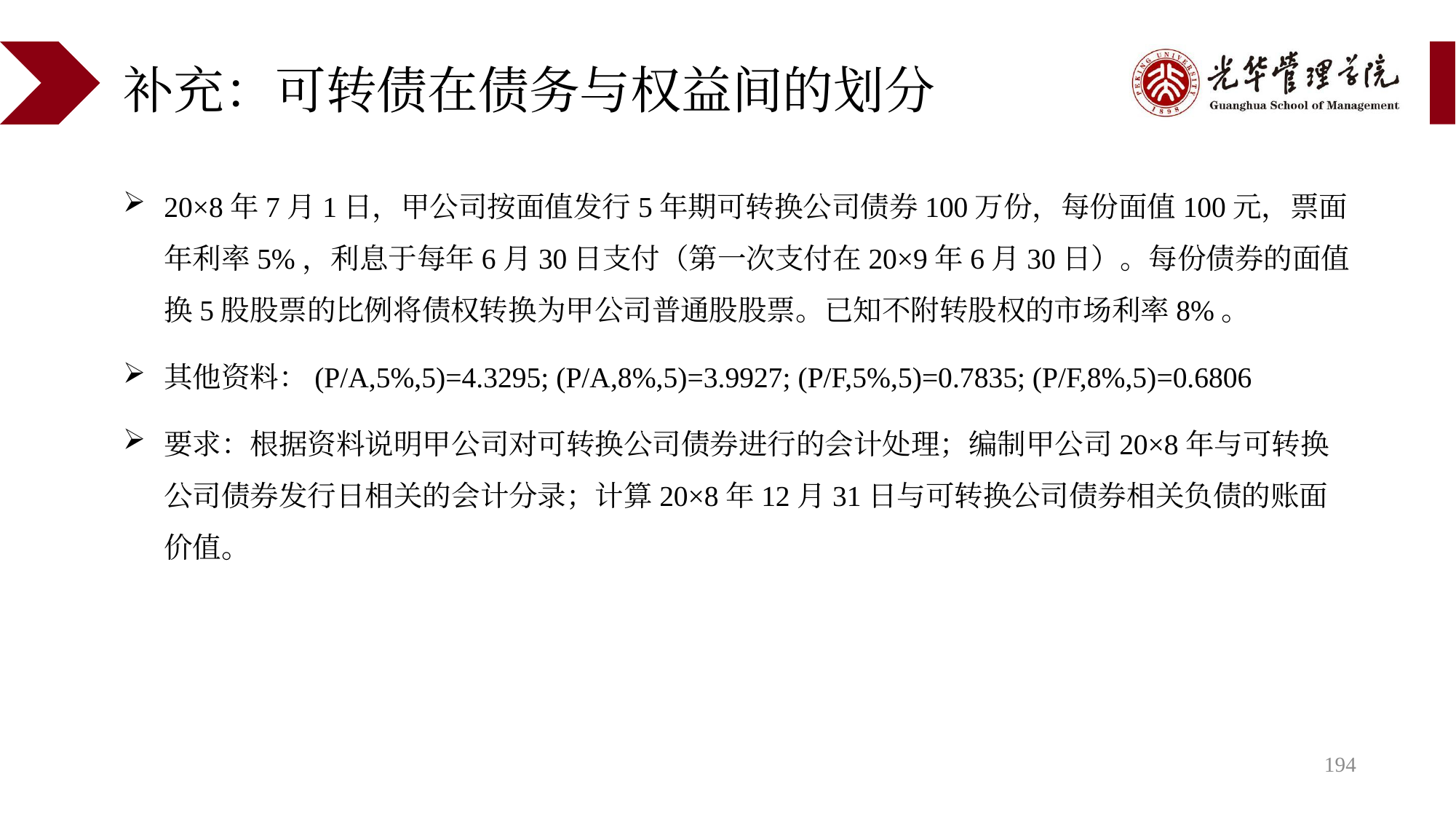

# 补充：可转债在债务与权益间的划分
20×8年7月1日，甲公司按面值发行5年期可转换公司债券100万份，每份面值100元，票面年利率5%，利息于每年6月30日支付（第一次支付在20×9年6月30日）。每份债券的面值换5股股票的比例将债权转换为甲公司普通股股票。已知不附转股权的市场利率8%。
其他资料：(P/A,5%,5)=4.3295; (P/A,8%,5)=3.9927; (P/F,5%,5)=0.7835; (P/F,8%,5)=0.6806
要求：根据资料说明甲公司对可转换公司债券进行的会计处理；编制甲公司20×8年与可转换公司债券发行日相关的会计分录；计算20×8年12月31日与可转换公司债券相关负债的账面价值。
194